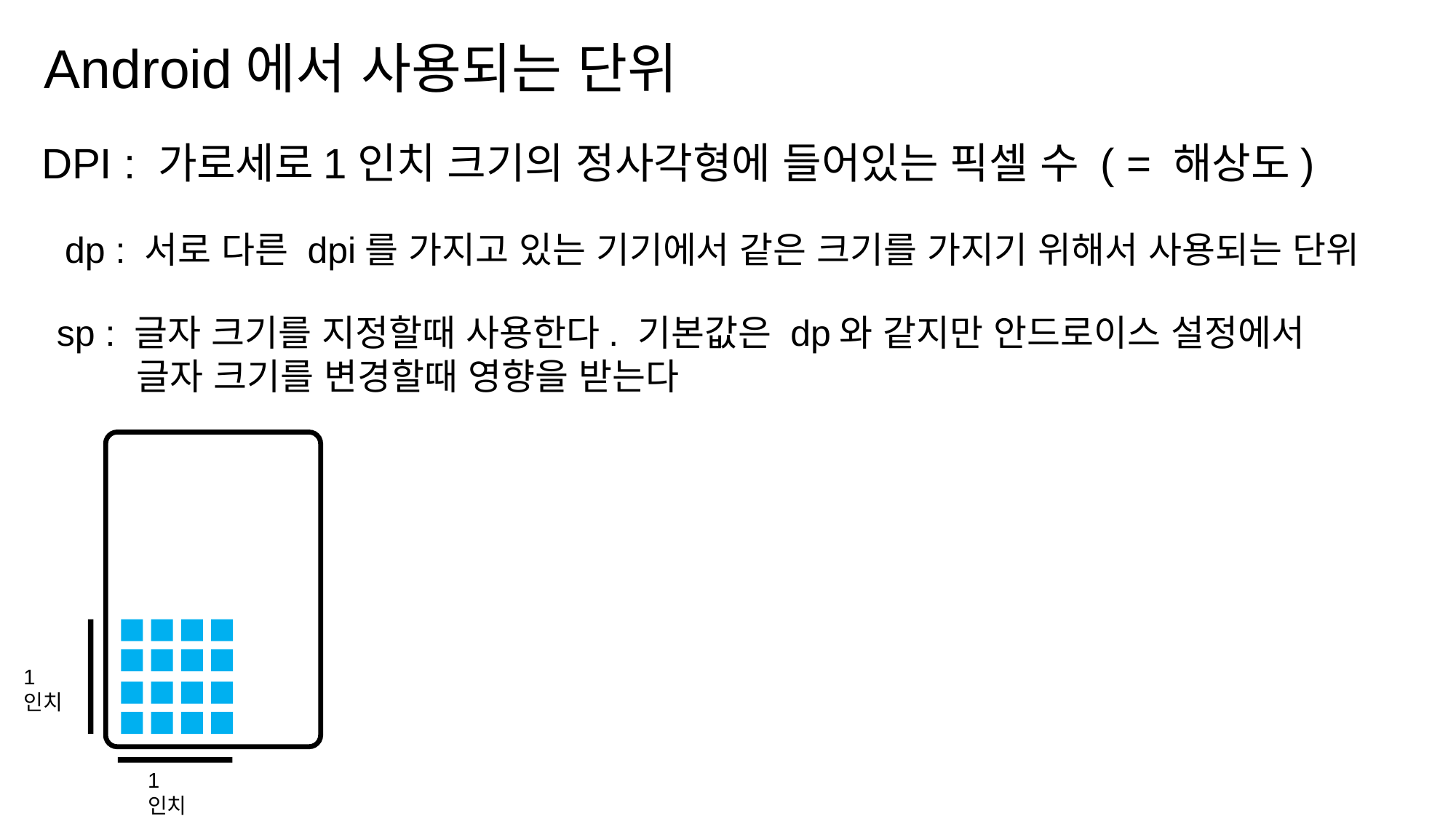

Android에서 사용되는 단위
나눔스퀘어OTF ExtraBold
나눔스퀘어OTF Bold
DPI : 가로세로1인치 크기의 정사각형에 들어있는 픽셀 수 ( = 해상도)
나눔스퀘어OTF
dp : 서로 다른 dpi를 가지고 있는 기기에서 같은 크기를 가지기 위해서 사용되는 단위
나눔스퀘어_ac ExtraBold
sp : 글자 크기를 지정할때 사용한다. 기본값은 dp와 같지만 안드로이스 설정에서
       글자 크기를 변경할때 영향을 받는다
나눔스퀘어_ac Bold
나눔스퀘어_ac

1인치

1인치
나눔스퀘어 ExtraBold
나눔스퀘어 Bold
나눔스퀘어
XML
나눔스퀘어 Light
Kotlin